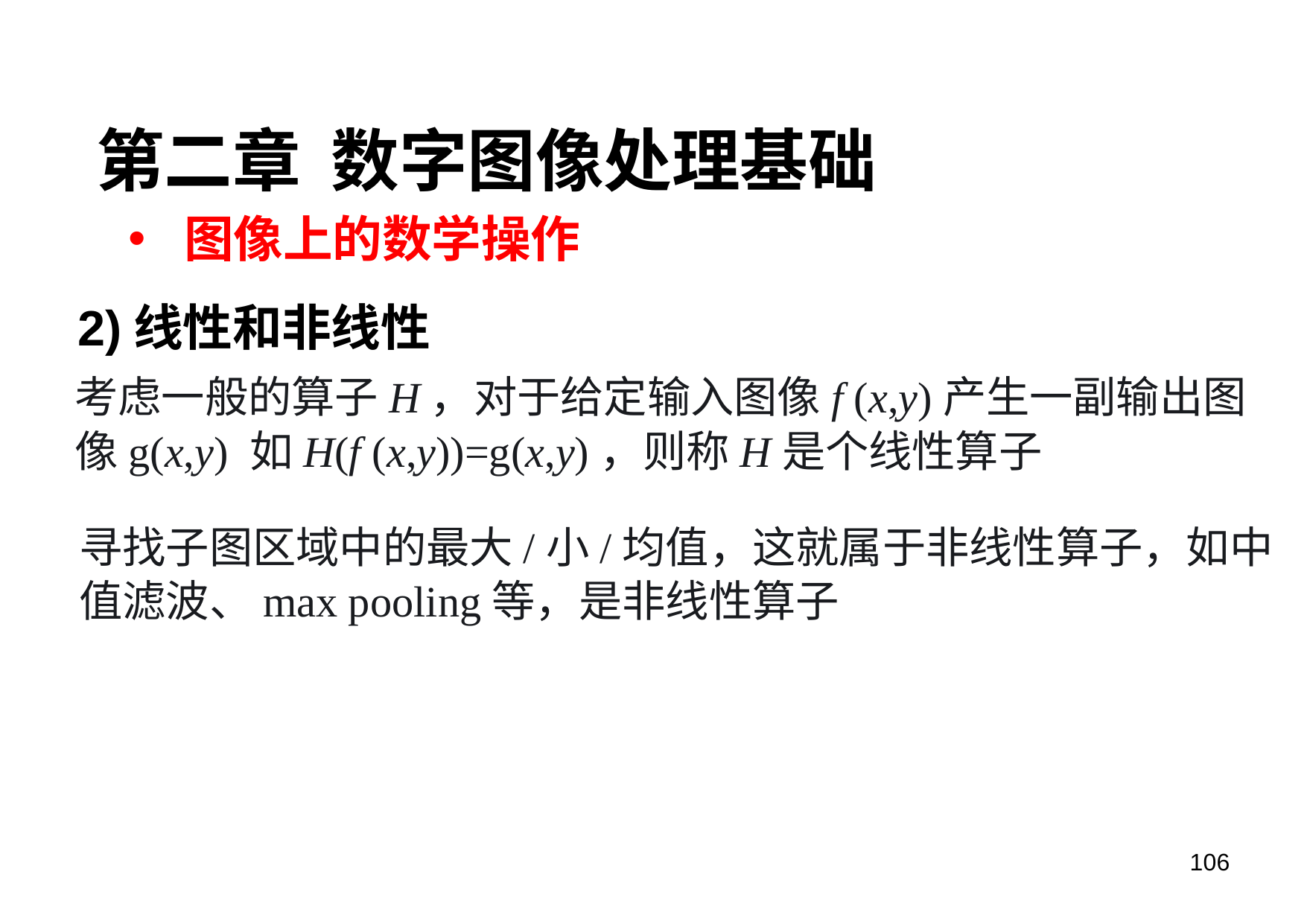

第二章  数字图像处理基础
图像上的数学操作
2)线性和非线性
考虑一般的算子H，对于给定输入图像f (x,y)产生一副输出图像g(x,y) 如H(f (x,y))=g(x,y)，则称H是个线性算子
寻找子图区域中的最大/小/均值，这就属于非线性算子，如中值滤波、max pooling等，是非线性算子
106